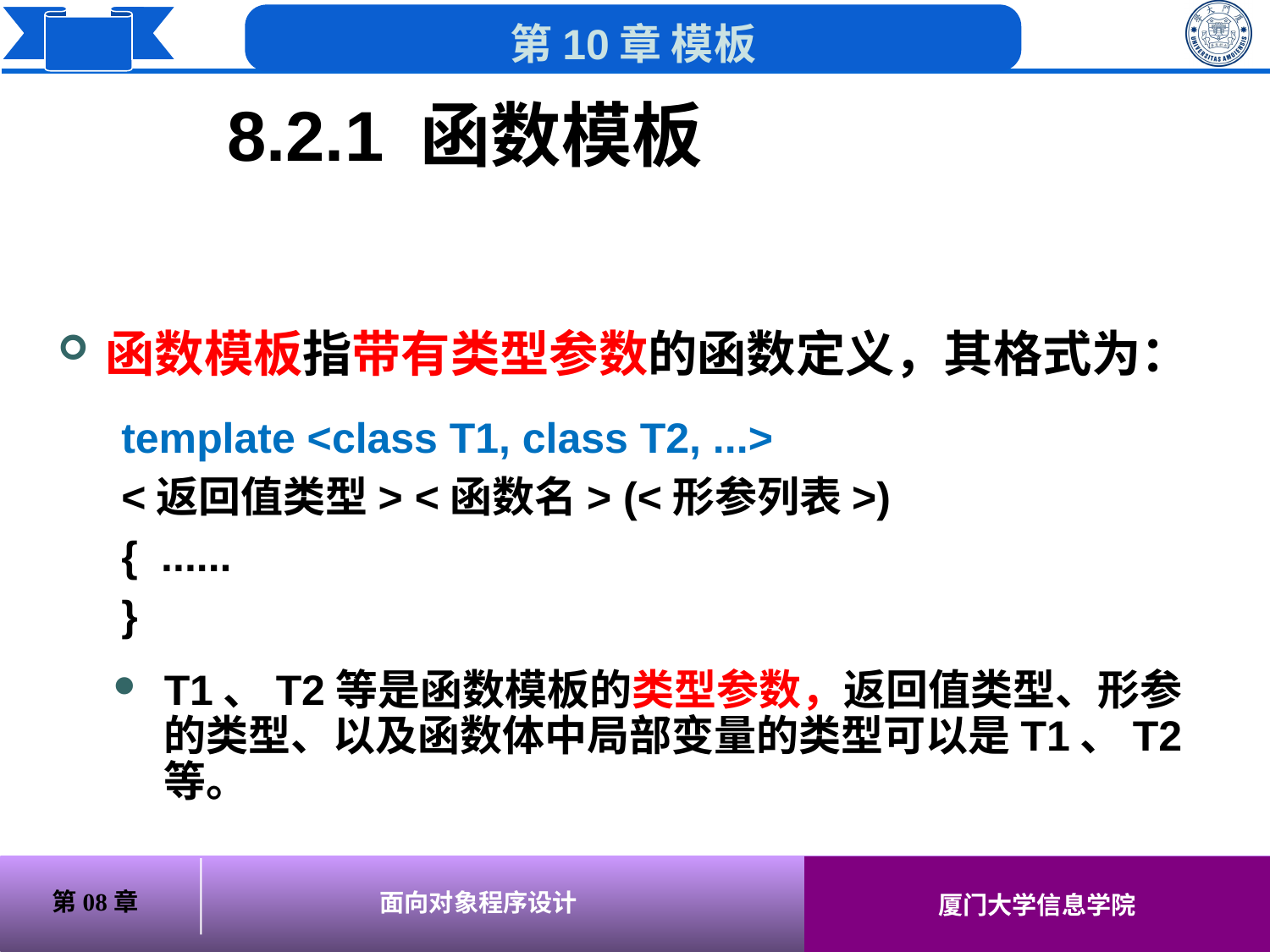

8.2.1 函数模板
函数模板指带有类型参数的函数定义，其格式为：
template <class T1, class T2, ...>
<返回值类型> <函数名> (<形参列表>)
{	......
}
T1、T2等是函数模板的类型参数，返回值类型、形参的类型、以及函数体中局部变量的类型可以是T1、T2等。
13